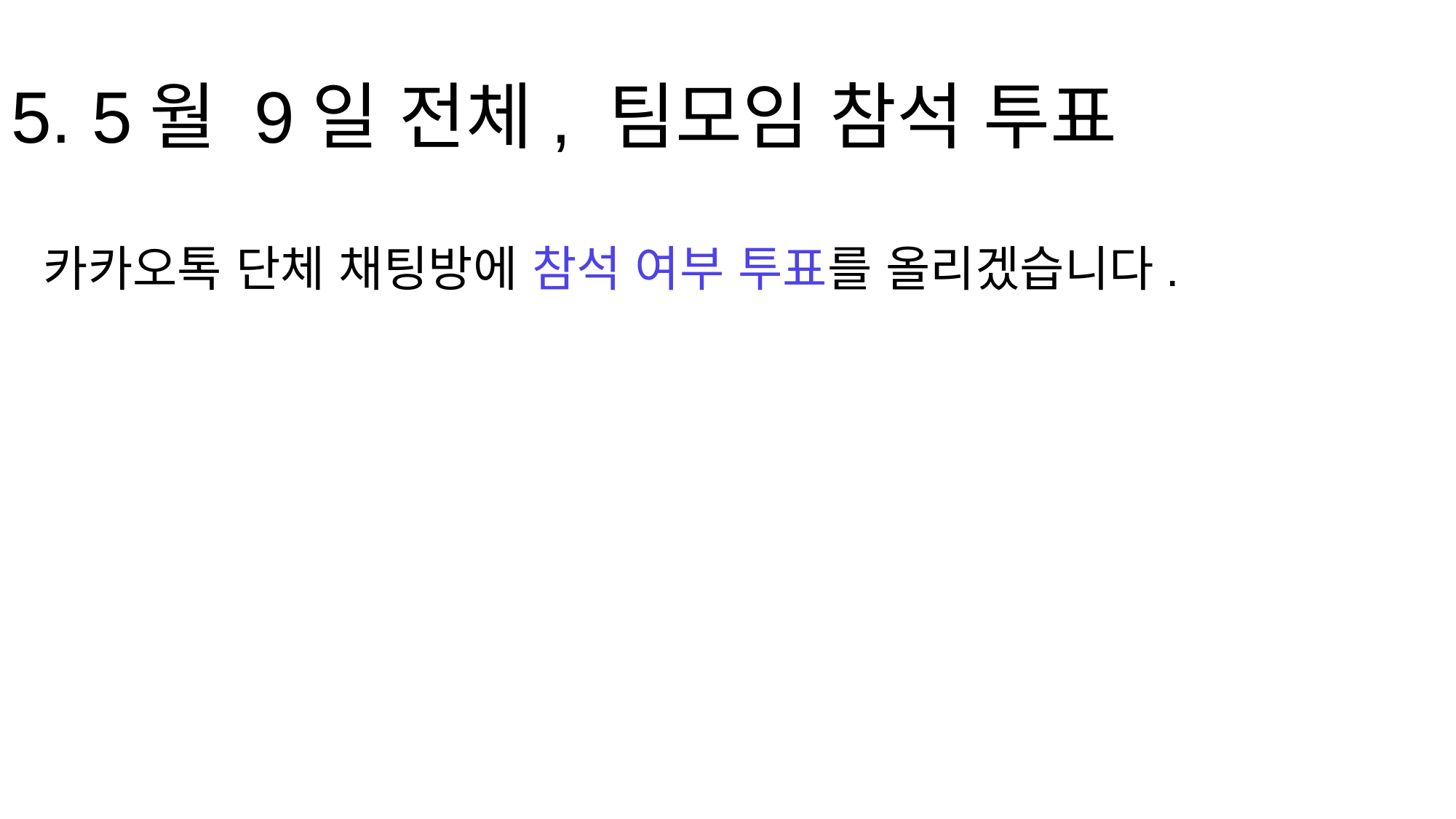

5. 5월 9일 전체, 팀모임 참석 투표
카카오톡 단체 채팅방에 참석 여부 투표를 올리겠습니다.